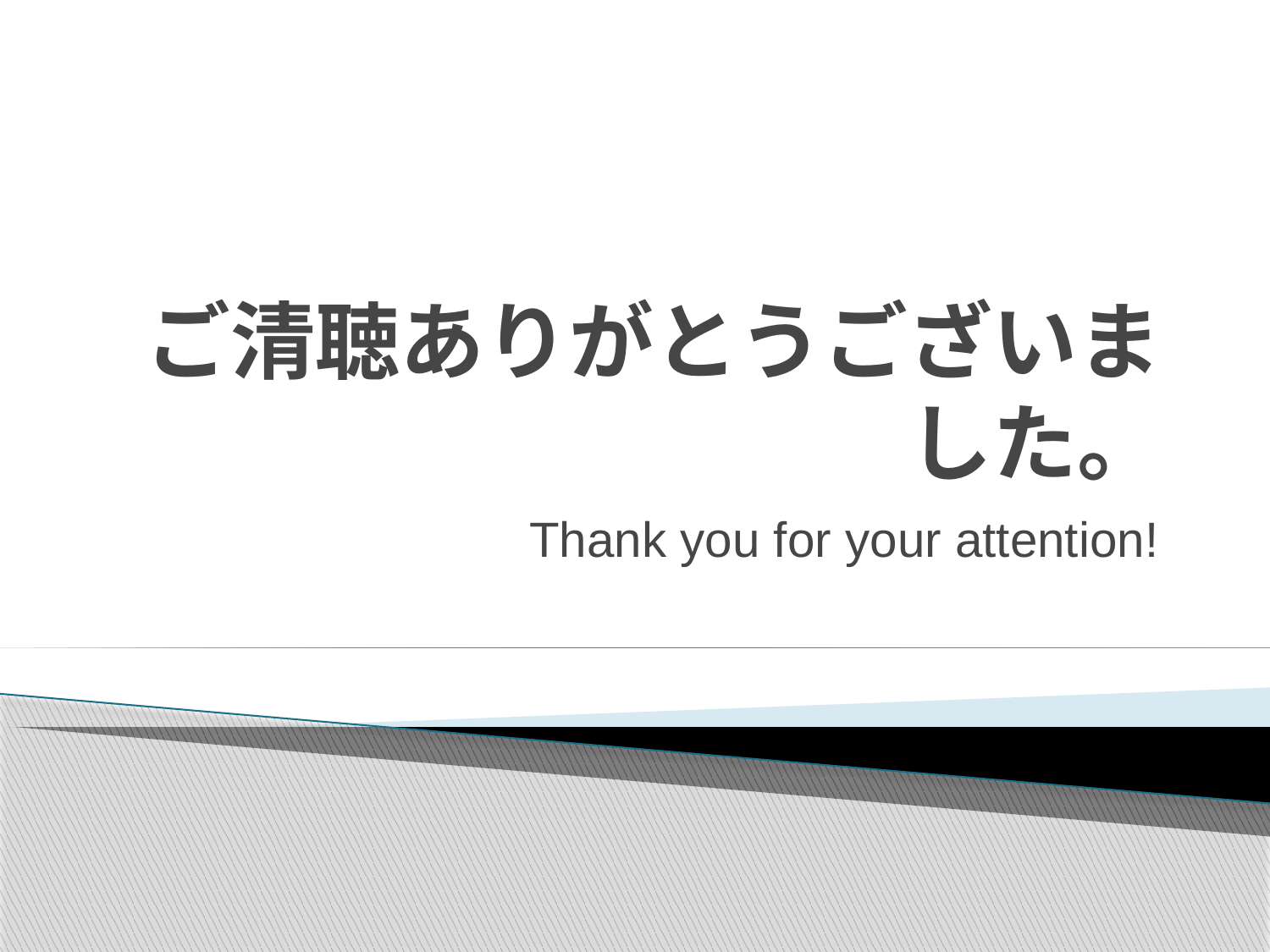

# ご清聴ありがとうございました。
Thank you for your attention!